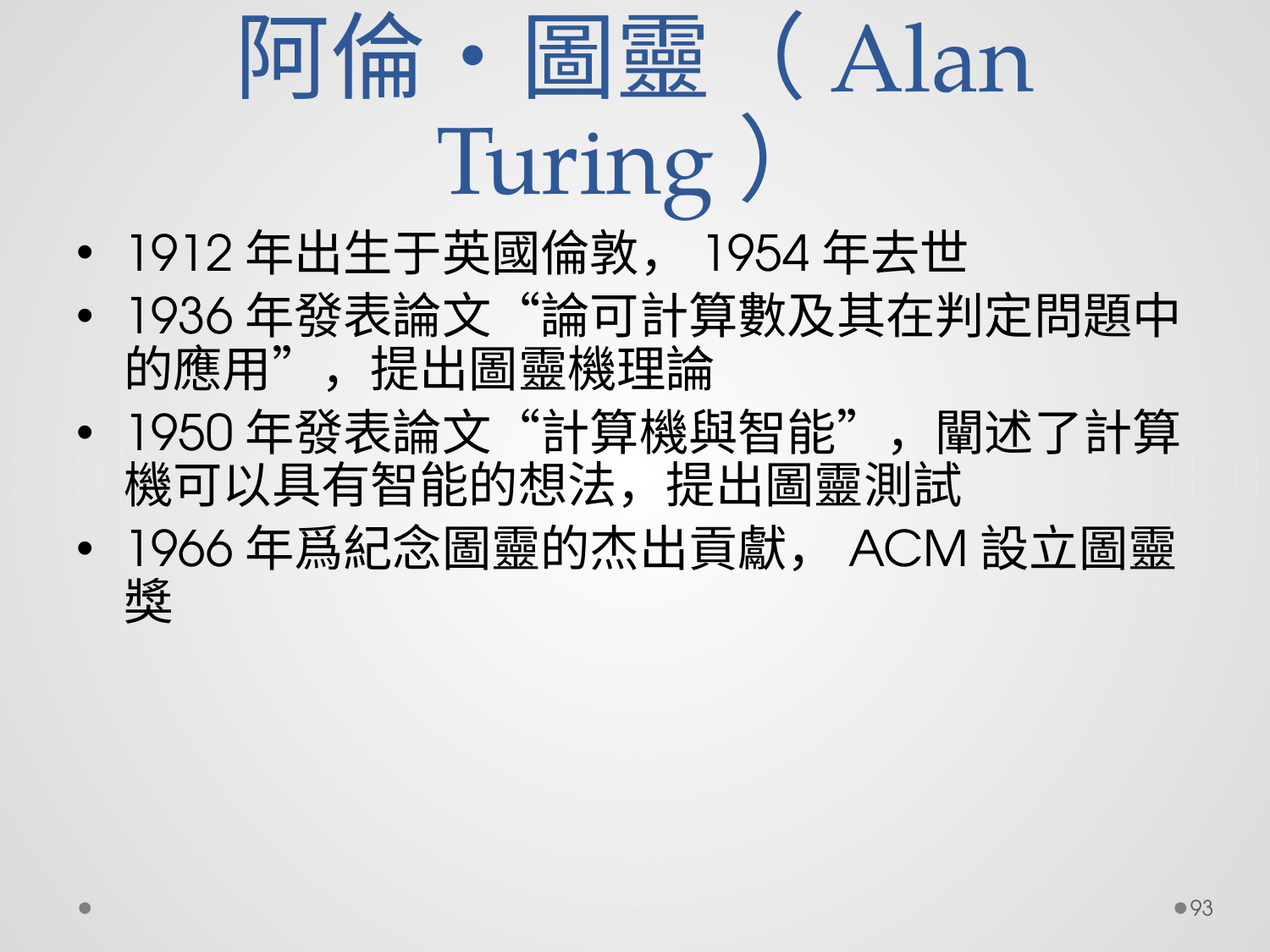

# 阿倫•圖靈（Alan Turing）
1912年出生于英國倫敦，1954年去世
1936年發表論文“論可計算數及其在判定問題中的應用”，提出圖靈機理論
1950年發表論文“計算機與智能”，闡述了計算機可以具有智能的想法，提出圖靈測試
1966年爲紀念圖靈的杰出貢獻，ACM設立圖靈獎
93